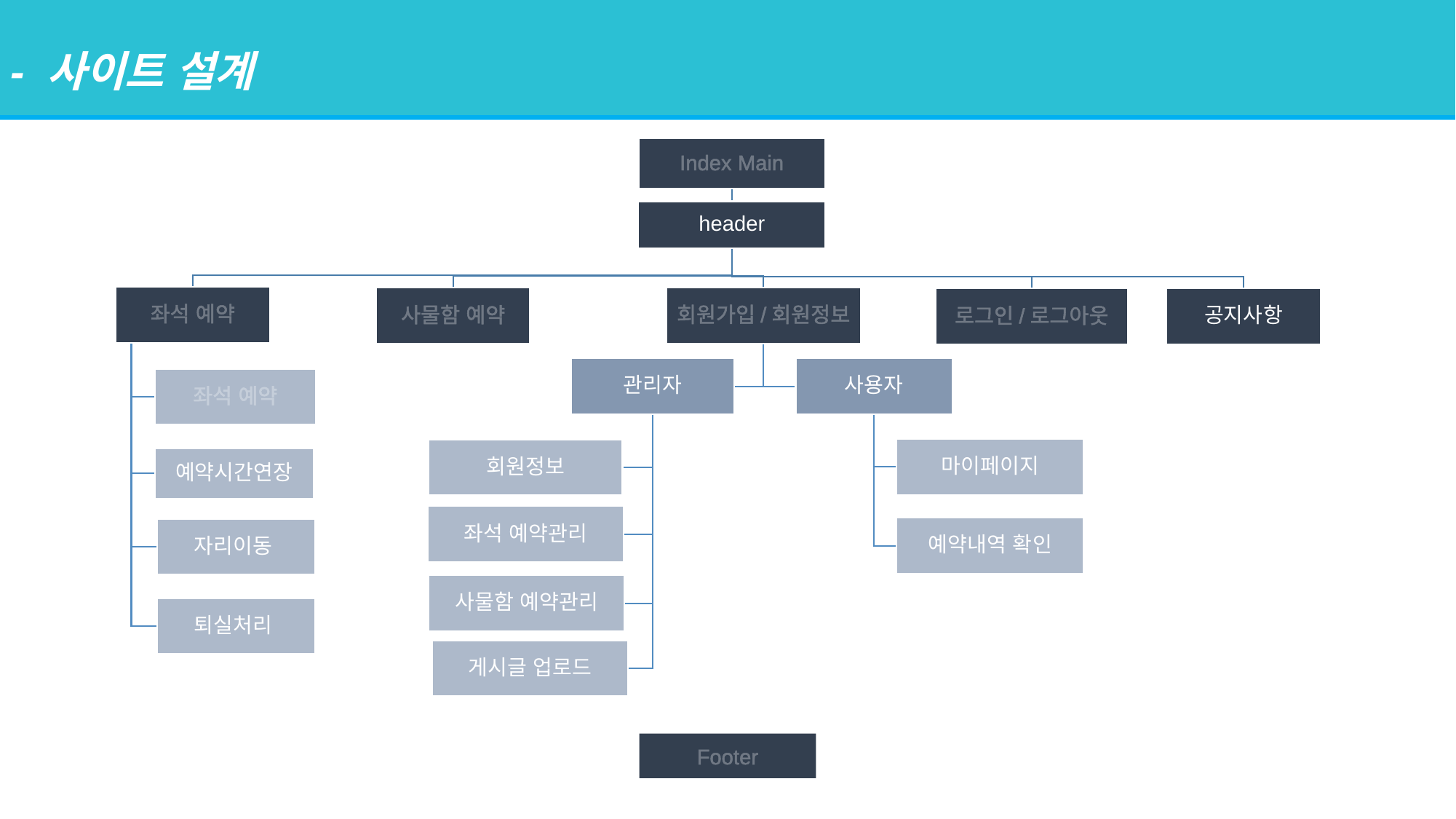

- 사이트 설계
Index Main
좌석 예약
좌석 예약
예약시간연장
자리이동
퇴실처리
회원가입/회원정보
관리자
회원정보
좌석 예약관리
사물함 예약관리
게시글 업로드
사용자
마이페이지
예약내역 확인
로그인/로그아웃
사물함 예약
공지사항
header
Footer